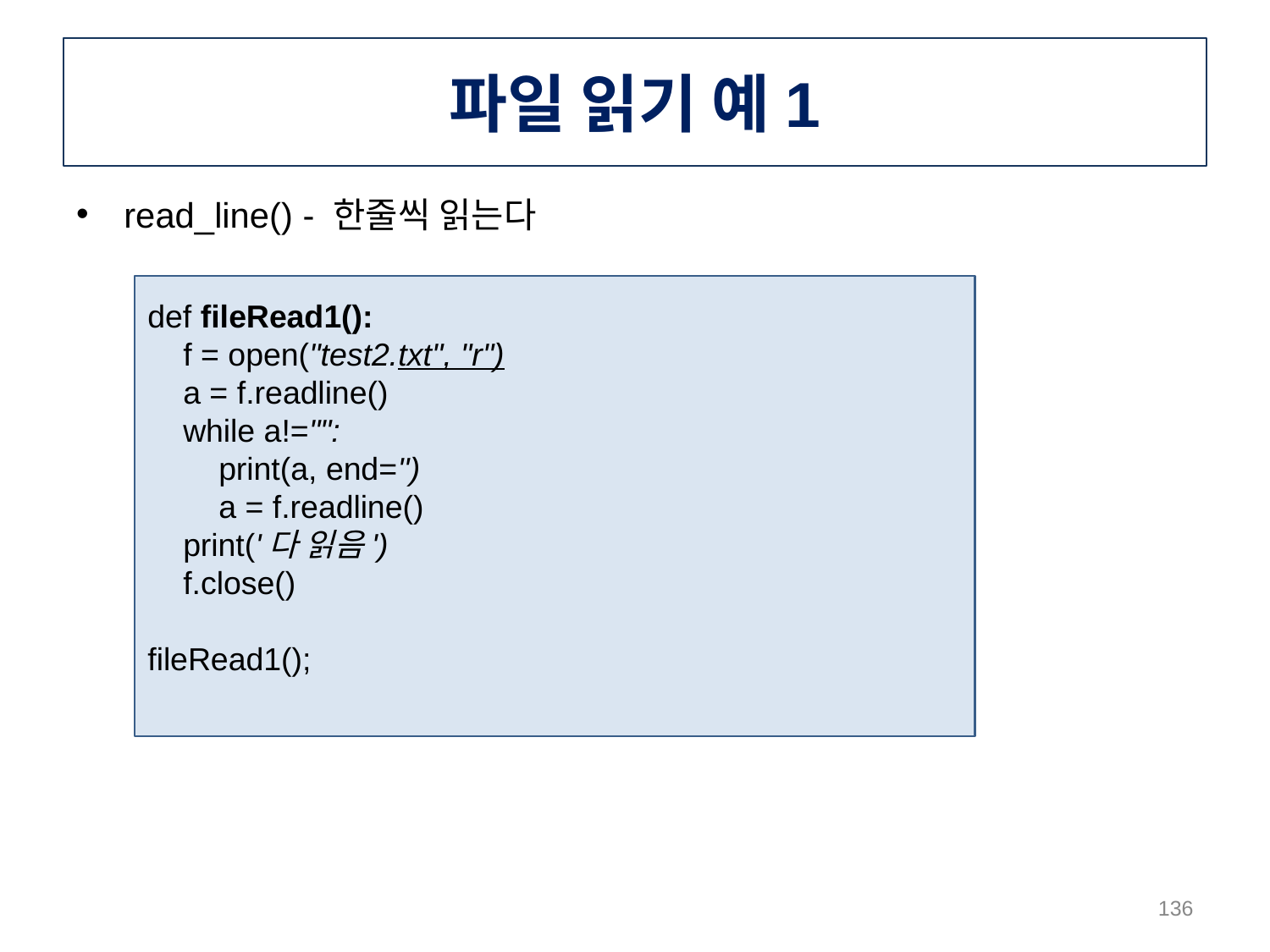

# 파일 읽기 예1
read_line() - 한줄씩 읽는다
def fileRead1():
    f = open("test2.txt", "r")
    a = f.readline()
    while a!="":
        print(a, end='')
        a = f.readline()
    print('다 읽음')
    f.close()

fileRead1();

136